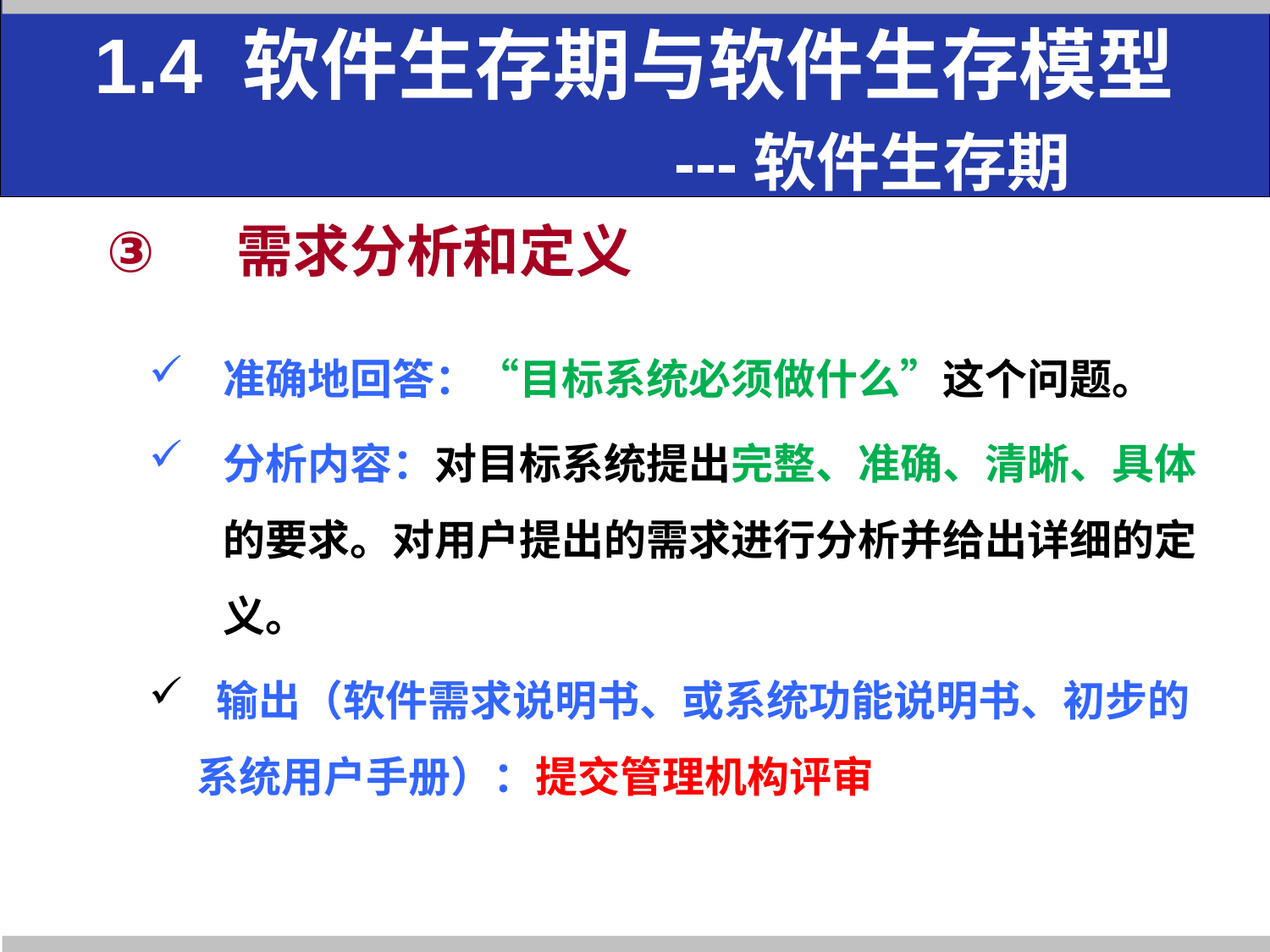

# 1.4 软件生存期与软件生存模型 ---软件生存期
 需求分析和定义
准确地回答：“目标系统必须做什么”这个问题。
分析内容：对目标系统提出完整、准确、清晰、具体的要求。对用户提出的需求进行分析并给出详细的定义。
 输出（软件需求说明书、或系统功能说明书、初步的系统用户手册）：提交管理机构评审
55